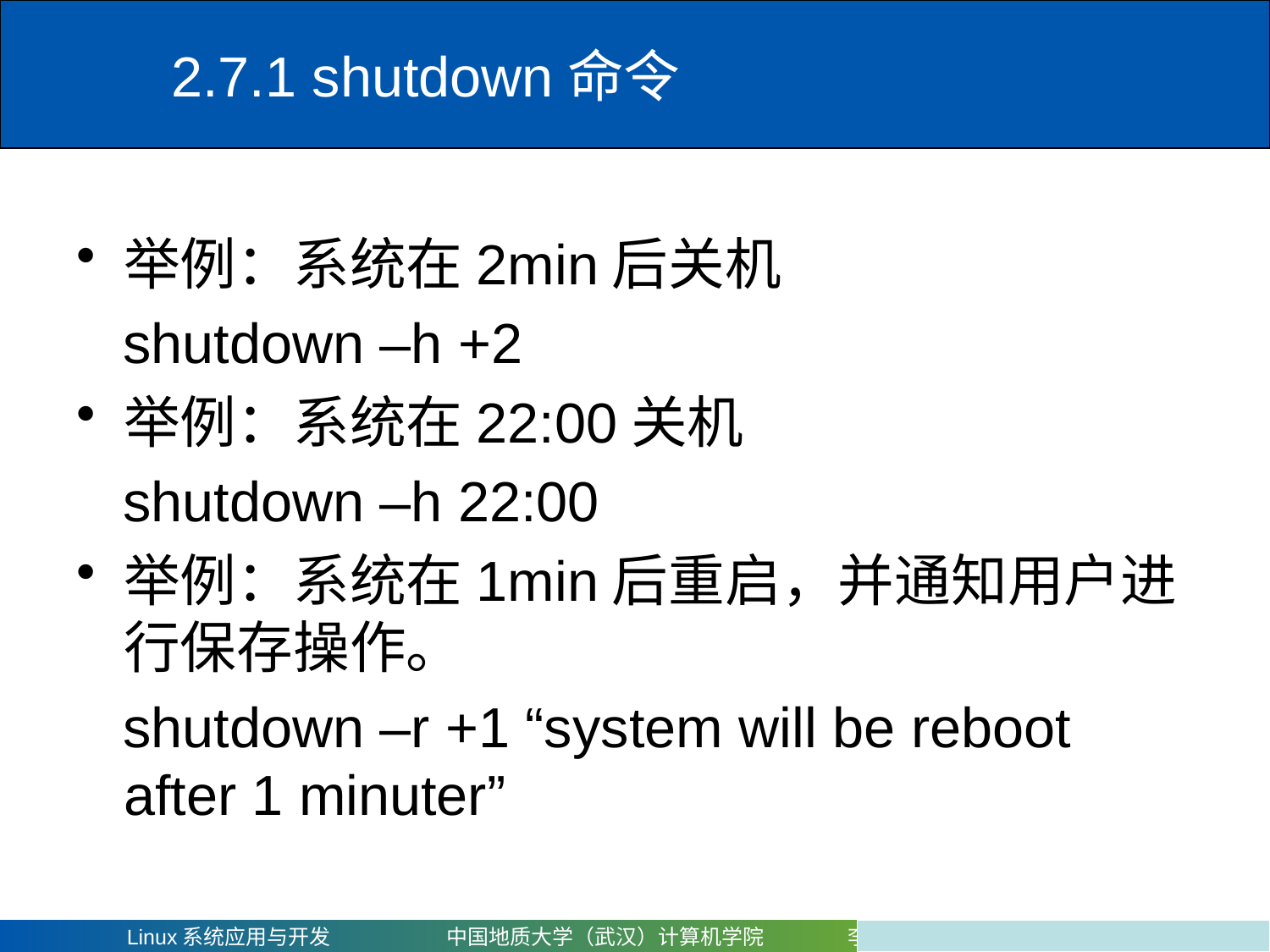

# 2.7.1 shutdown命令
举例：系统在2min后关机
   shutdown –h +2
举例：系统在22:00关机
   shutdown –h 22:00
举例：系统在1min后重启，并通知用户进行保存操作。
   shutdown –r +1 “system will be reboot after 1 minuter”